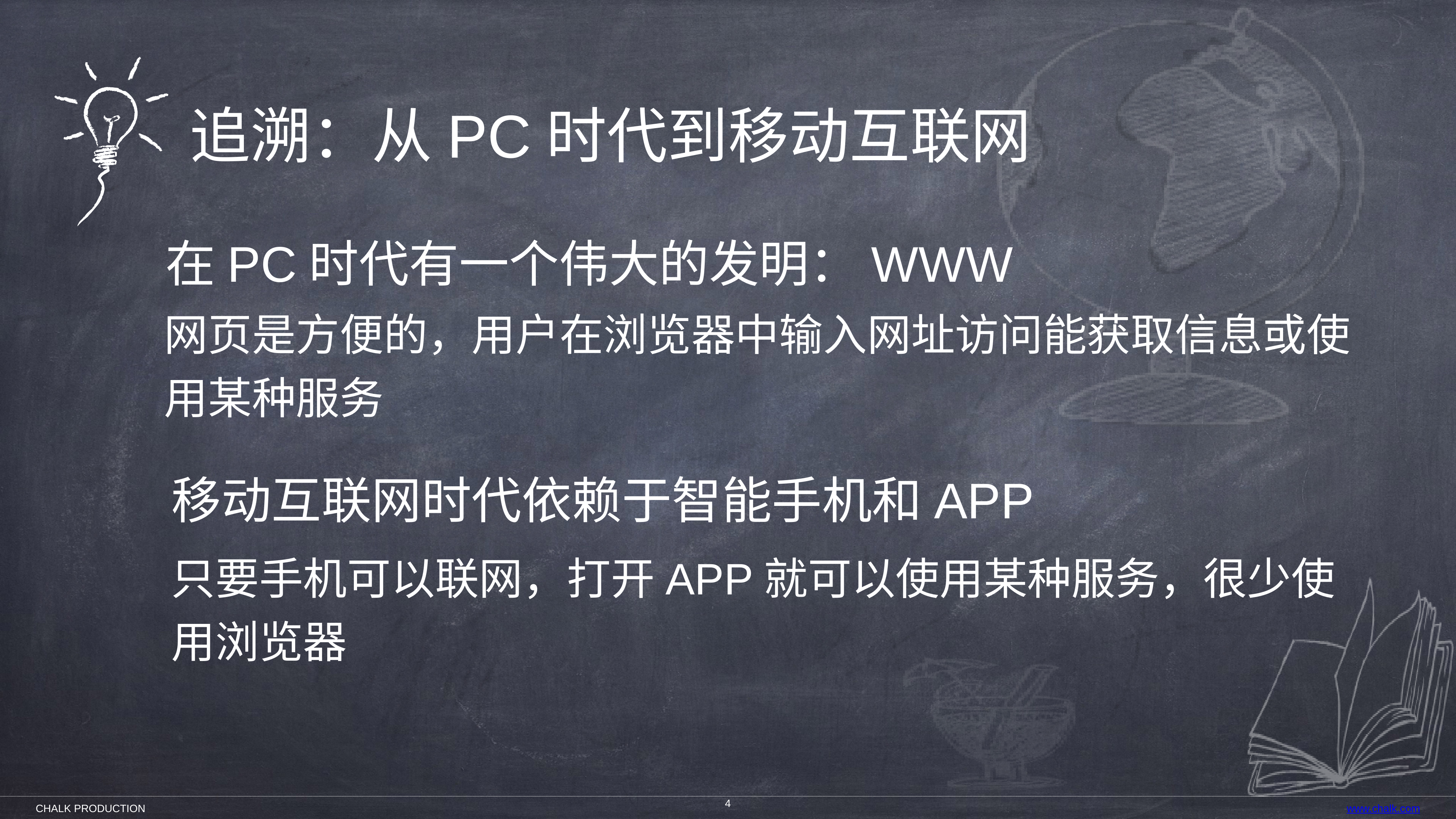

追溯：从PC时代到移动互联网
在PC时代有一个伟大的发明：WWW
网页是方便的，用户在浏览器中输入网址访问能获取信息或使用某种服务
移动互联网时代依赖于智能手机和APP
只要手机可以联网，打开APP就可以使用某种服务，很少使用浏览器

4